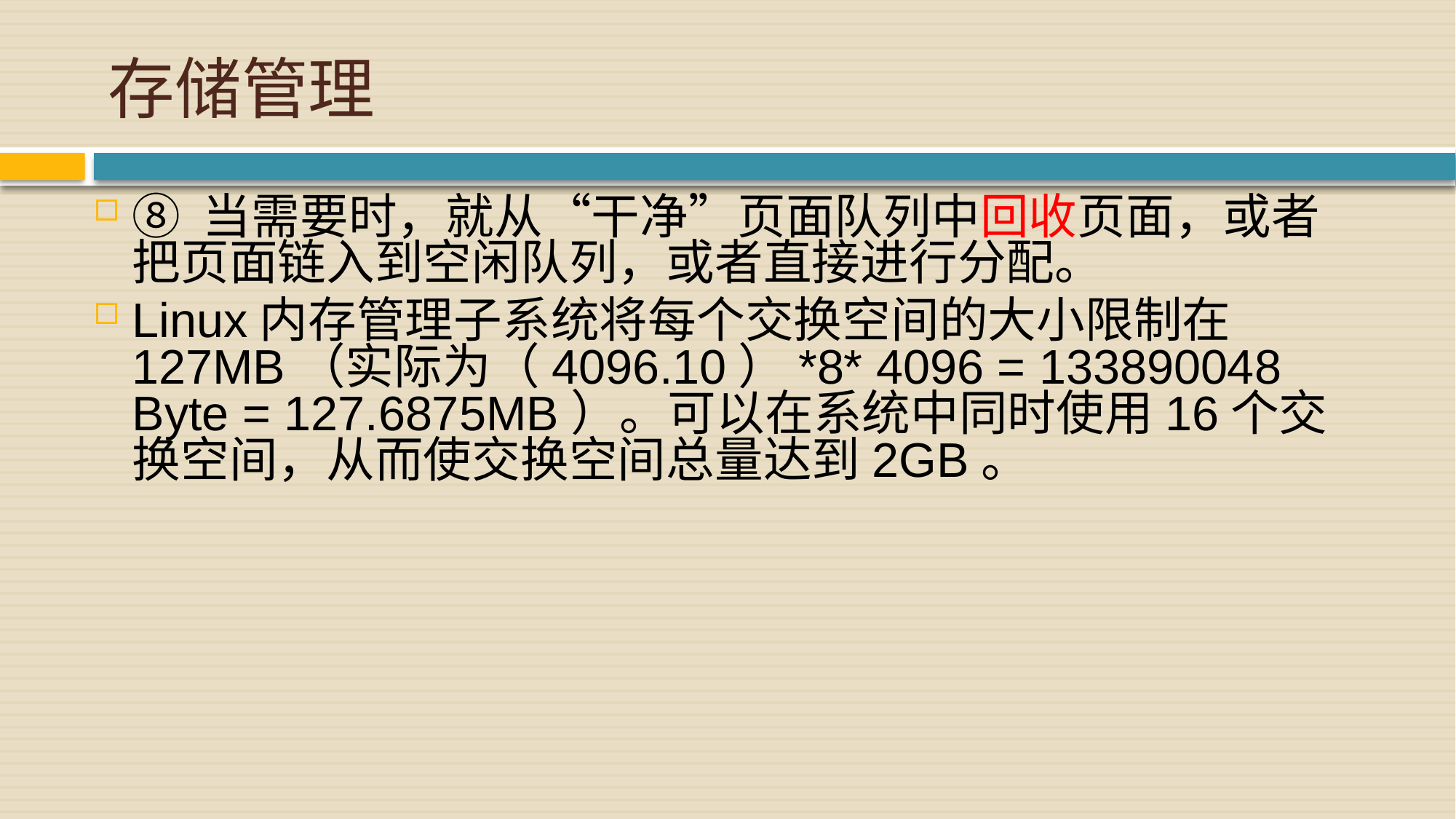

# 存储管理
⑧ 当需要时，就从“干净”页面队列中回收页面，或者把页面链入到空闲队列，或者直接进行分配。
Linux内存管理子系统将每个交换空间的大小限制在127MB（实际为（4096.10）*8* 4096 = 133890048 Byte = 127.6875MB）。可以在系统中同时使用16个交换空间，从而使交换空间总量达到2GB。